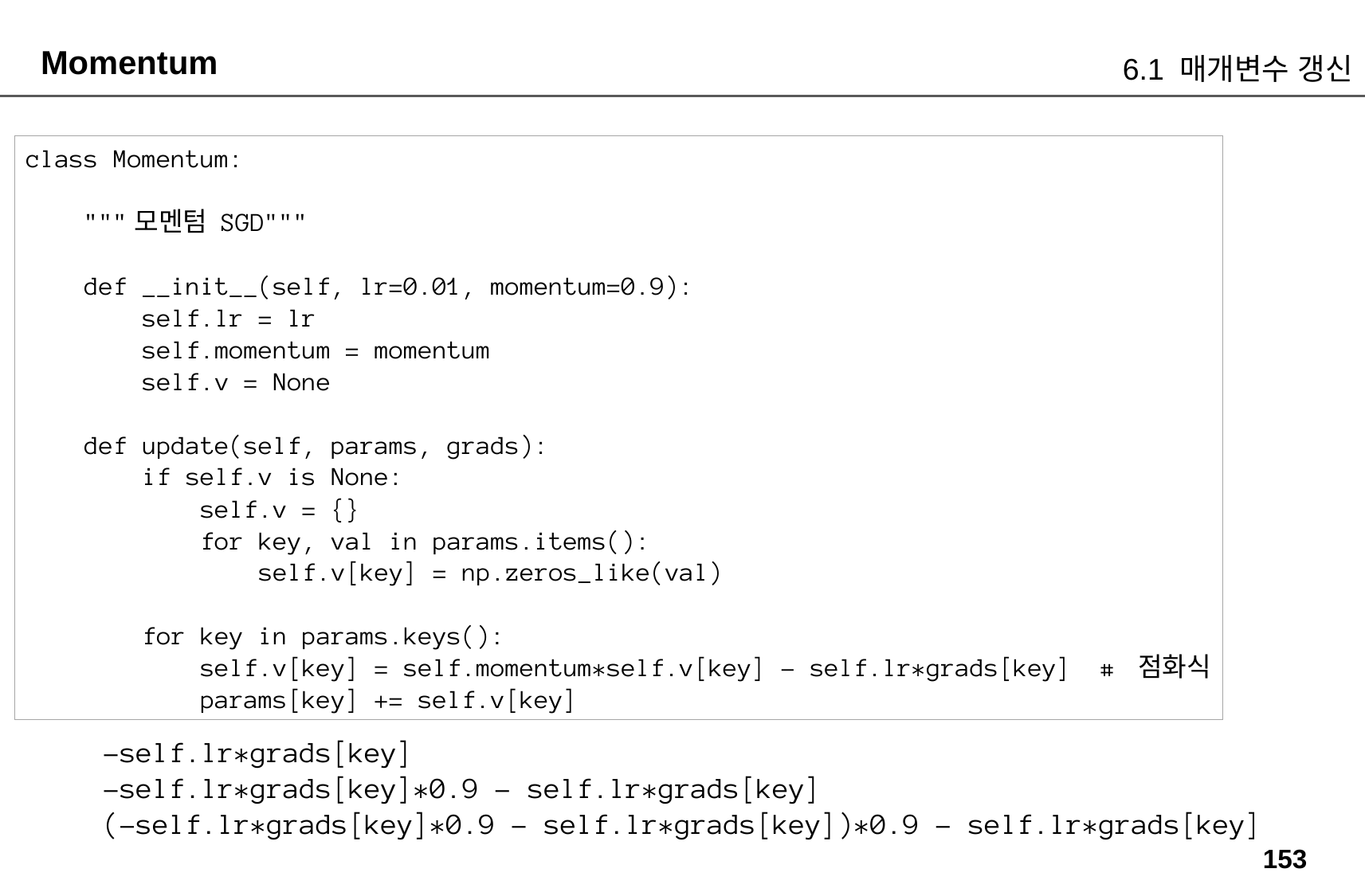

Momentum
6.1 매개변수 갱신
class Momentum:

    """모멘텀 SGD"""

    def __init__(self, lr=0.01, momentum=0.9):
        self.lr = lr
        self.momentum = momentum
        self.v = None

    def update(self, params, grads):
        if self.v is None:
            self.v = {}
            for key, val in params.items():
                self.v[key] = np.zeros_like(val)

        for key in params.keys():
            self.v[key] = self.momentum*self.v[key] - self.lr*grads[key]  # 점화식
            params[key] += self.v[key]
-self.lr*grads[key]
-self.lr*grads[key]*0.9 - self.lr*grads[key]
(-self.lr*grads[key]*0.9 - self.lr*grads[key])*0.9 - self.lr*grads[key]